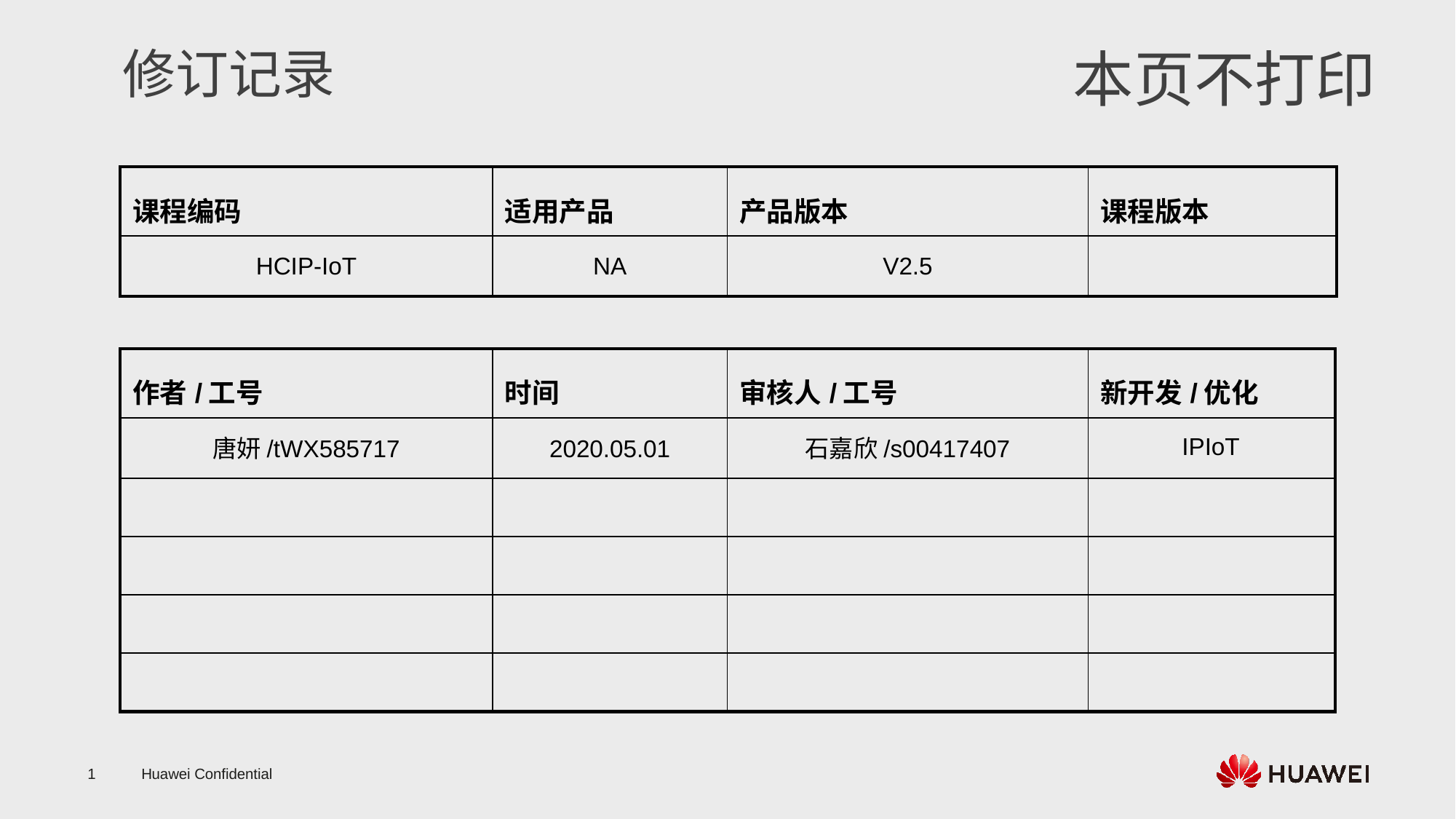

HCIP-IoT
NA
V2.5

IPIoT
唐妍/tWX585717
2020.05.01
石嘉欣/s00417407